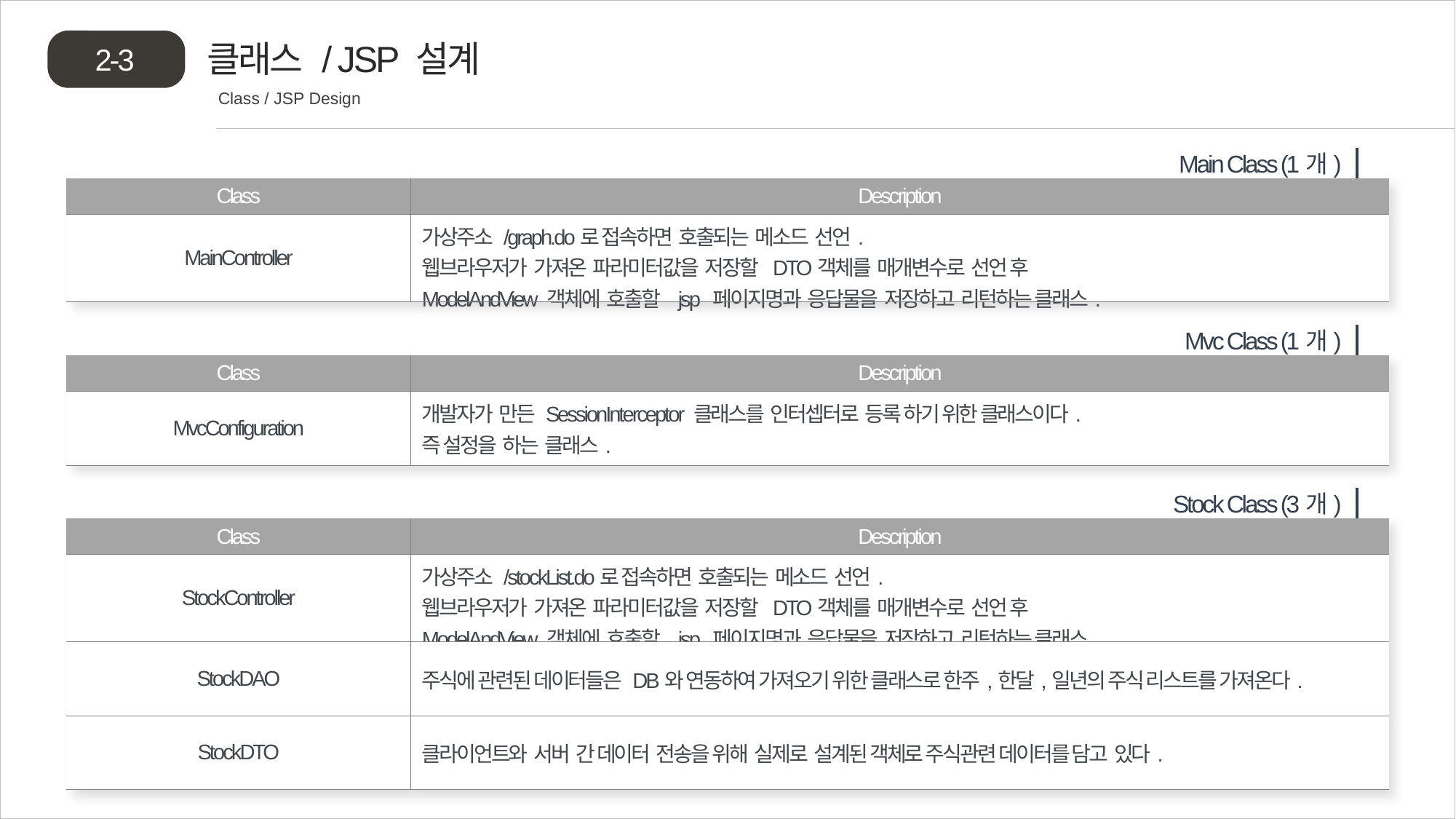

클래스 / JSP 설계
2-3
Class / JSP Design
Main Class (1개)
| Class | Description |
| --- | --- |
| MainController | 가상주소 /graph.do로 접속하면 호출되는 메소드 선언. 웹브라우저가 가져온 파라미터값을 저장할 DTO객체를 매개변수로 선언 후 ModelAndView 객체에 호출할 jsp 페이지명과 응답물을 저장하고 리턴하는 클래스. |
Mvc Class (1개)
| Class | Description |
| --- | --- |
| MvcConfiguration | 개발자가 만든 SessionInterceptor 클래스를 인터셉터로 등록 하기 위한 클래스이다. 즉 설정을 하는 클래스. |
Stock Class (3개)
| Class | Description |
| --- | --- |
| StockController | 가상주소 /stockList.do로 접속하면 호출되는 메소드 선언. 웹브라우저가 가져온 파라미터값을 저장할 DTO객체를 매개변수로 선언 후 ModelAndView 객체에 호출할 jsp 페이지명과 응답물을 저장하고 리턴하는 클래스. |
| StockDAO | 주식에 관련된 데이터들은 DB와 연동하여 가져오기 위한 클래스로 한주,한달,일년의 주식 리스트를 가져온다. |
| StockDTO | 클라이언트와 서버 간 데이터 전송을 위해 실제로 설계된 객체로 주식관련 데이터를 담고 있다. |